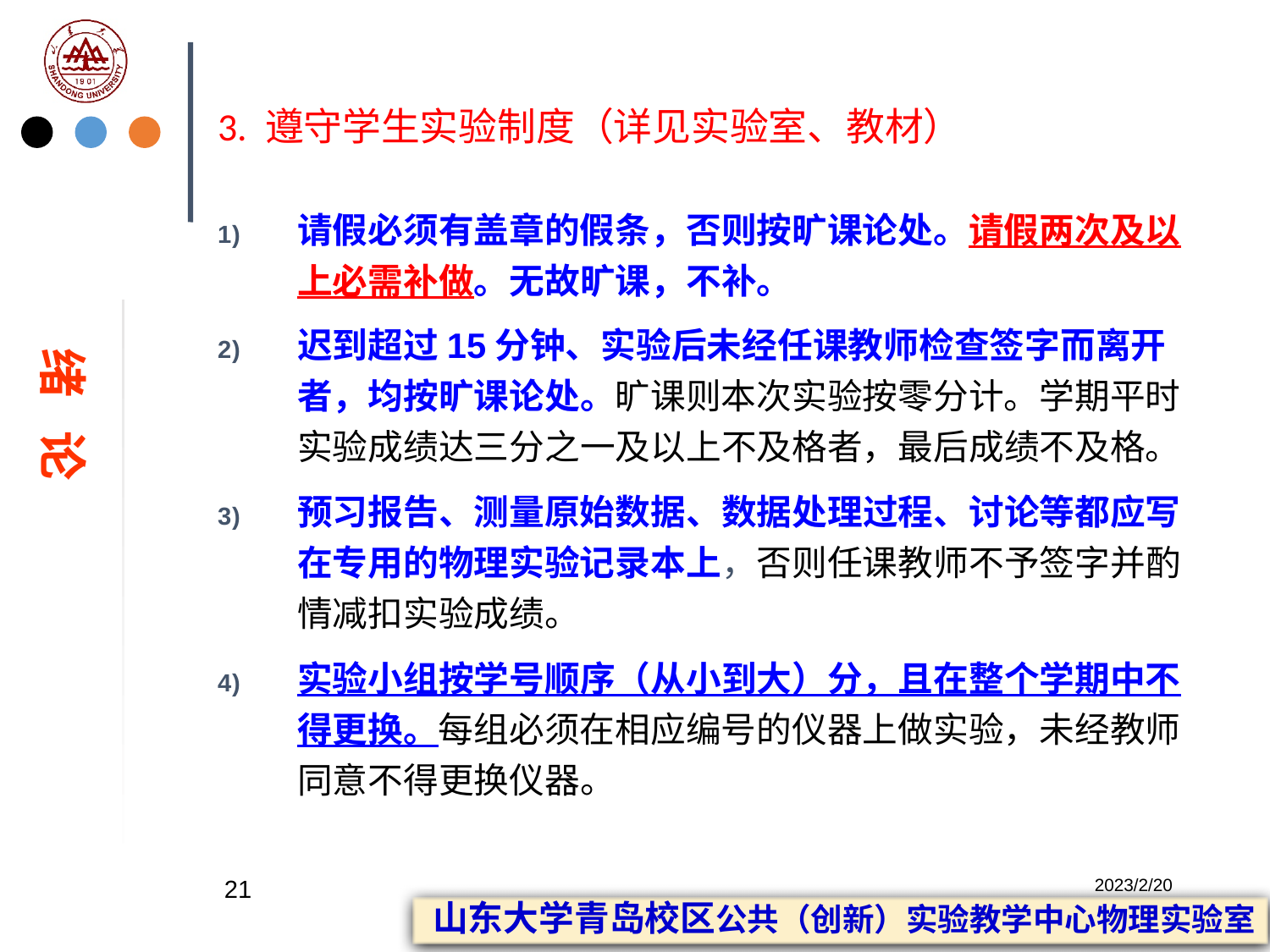

# 3. 遵守学生实验制度（详见实验室、教材）
请假必须有盖章的假条，否则按旷课论处。请假两次及以上必需补做。无故旷课，不补。
迟到超过15分钟、实验后未经任课教师检查签字而离开者，均按旷课论处。旷课则本次实验按零分计。学期平时实验成绩达三分之一及以上不及格者，最后成绩不及格。
预习报告、测量原始数据、数据处理过程、讨论等都应写在专用的物理实验记录本上，否则任课教师不予签字并酌情减扣实验成绩。
实验小组按学号顺序（从小到大）分，且在整个学期中不得更换。每组必须在相应编号的仪器上做实验，未经教师同意不得更换仪器。
绪   论
21
2023/2/20